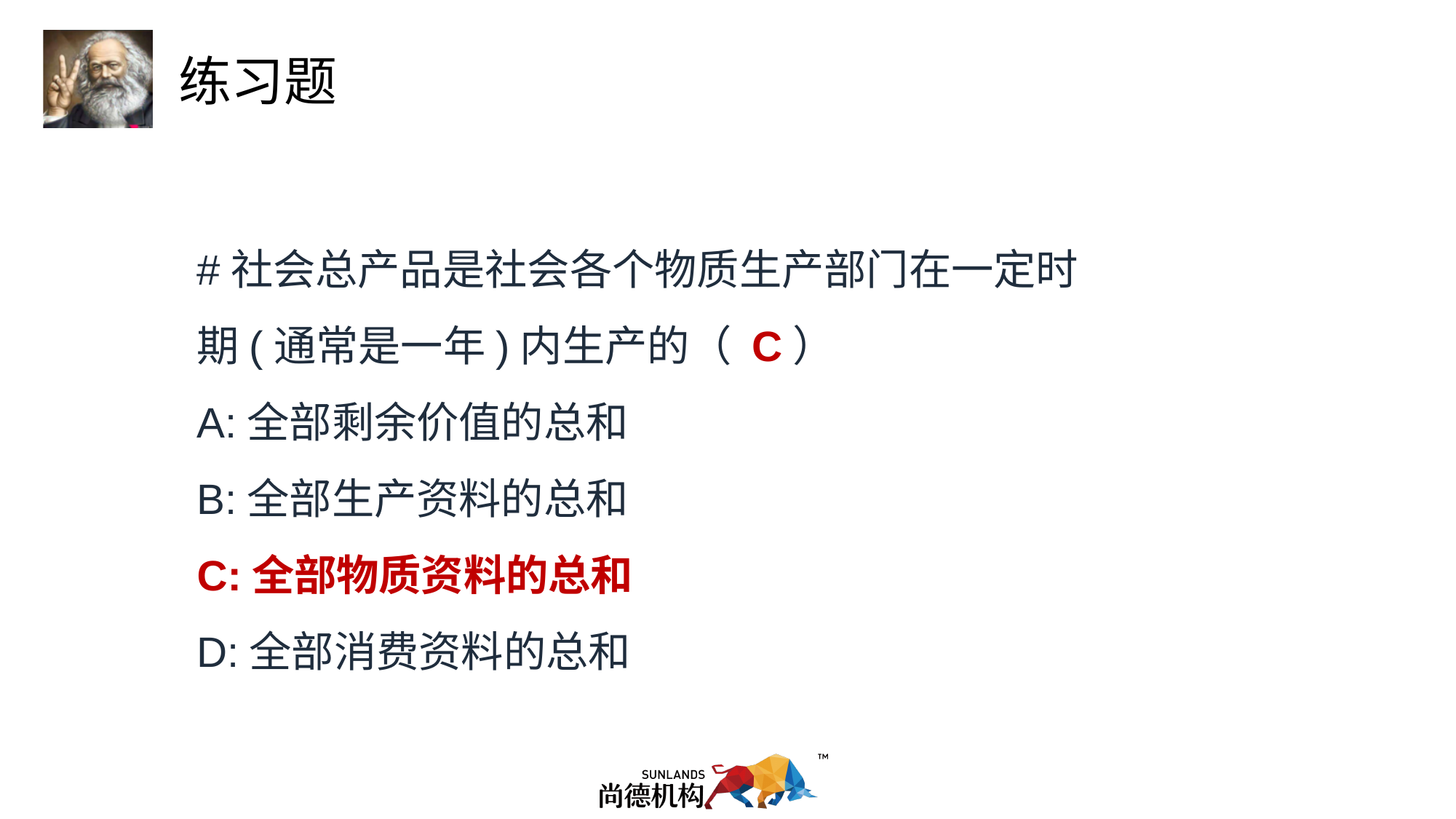

#社会总产品是社会各个物质生产部门在一定时期(通常是一年)内生产的（ C）
A:全部剩余价值的总和
B:全部生产资料的总和
C:全部物质资料的总和
D:全部消费资料的总和